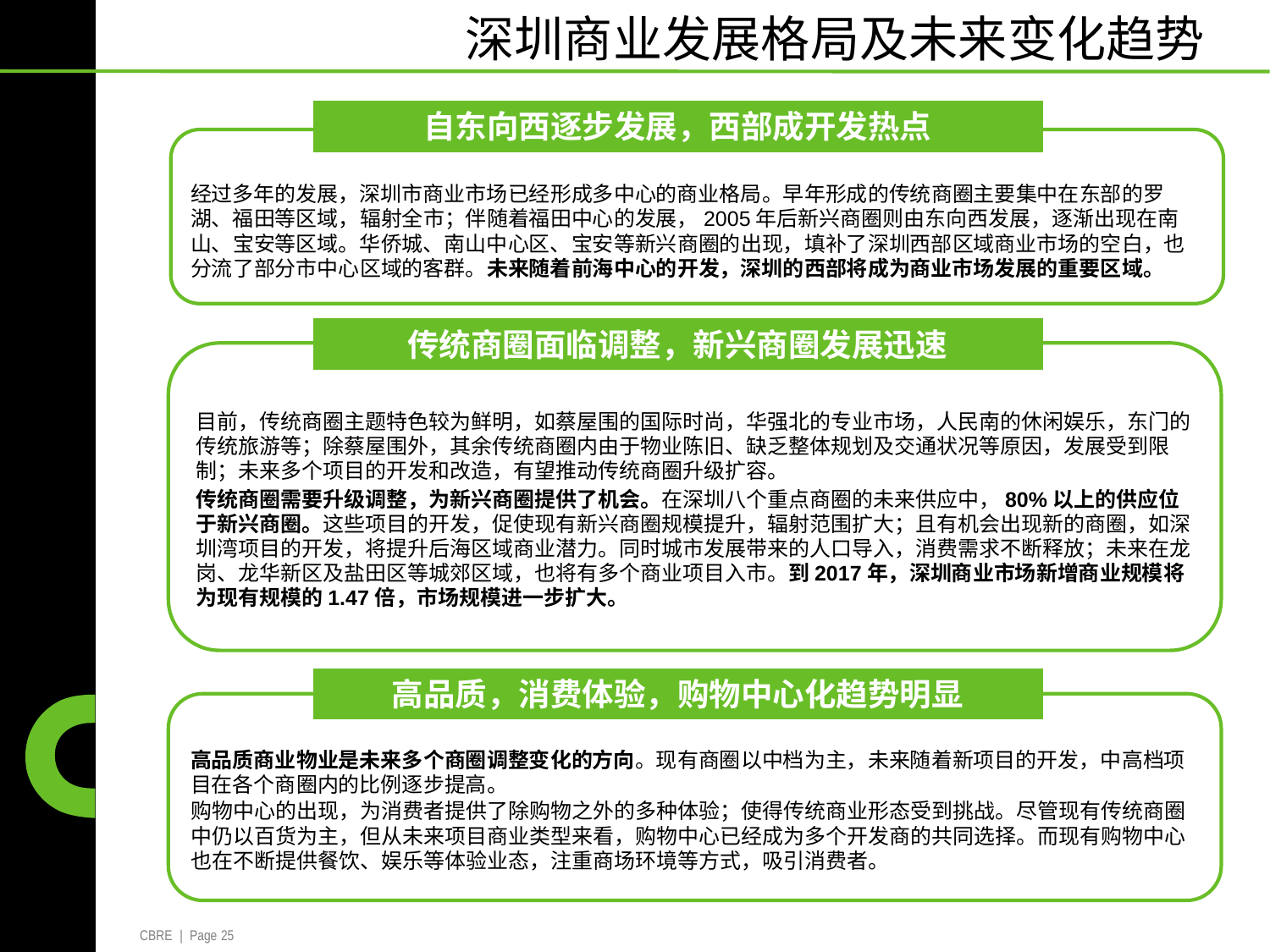

深圳商业发展格局及未来变化趋势

自东向西逐步发展，西部成开发热点

经过多年的发展，深圳市商业市场已经形成多中心的商业格局。早年形成的传统商圈主要集中在东部的罗
湖、福田等区域，辐射全市；伴随着福田中心的发展，2005年后新兴商圈则由东向西发展，逐渐出现在南
山、宝安等区域。华侨城、南山中心区、宝安等新兴商圈的出现，填补了深圳西部区域商业市场的空白，也
分流了部分市中心区域的客群。未来随着前海中心的开发，深圳的西部将成为商业市场发展的重要区域。

传统商圈面临调整，新兴商圈发展迅速

目前，传统商圈主题特色较为鲜明，如蔡屋围的国际时尚，华强北的专业市场，人民南的休闲娱乐，东门的
传统旅游等；除蔡屋围外，其余传统商圈内由于物业陈旧、缺乏整体规划及交通状况等原因，发展受到限
制；未来多个项目的开发和改造，有望推动传统商圈升级扩容。
传统商圈需要升级调整，为新兴商圈提供了机会。在深圳八个重点商圈的未来供应中，80%以上的供应位
于新兴商圈。这些项目的开发，促使现有新兴商圈规模提升，辐射范围扩大；且有机会出现新的商圈，如深
圳湾项目的开发，将提升后海区域商业潜力。同时城市发展带来的人口导入，消费需求不断释放；未来在龙
岗、龙华新区及盐田区等城郊区域，也将有多个商业项目入市。到2017年，深圳商业市场新增商业规模将
为现有规模的1.47倍，市场规模进一步扩大。

高品质，消费体验，购物中心化趋势明显

高品质商业物业是未来多个商圈调整变化的方向。现有商圈以中档为主，未来随着新项目的开发，中高档项
目在各个商圈内的比例逐步提高。
购物中心的出现，为消费者提供了除购物之外的多种体验；使得传统商业形态受到挑战。尽管现有传统商圈
中仍以百货为主，但从未来项目商业类型来看，购物中心已经成为多个开发商的共同选择。而现有购物中心
也在不断提供餐饮、娱乐等体验业态，注重商场环境等方式，吸引消费者。
CBRE  |  Page 25